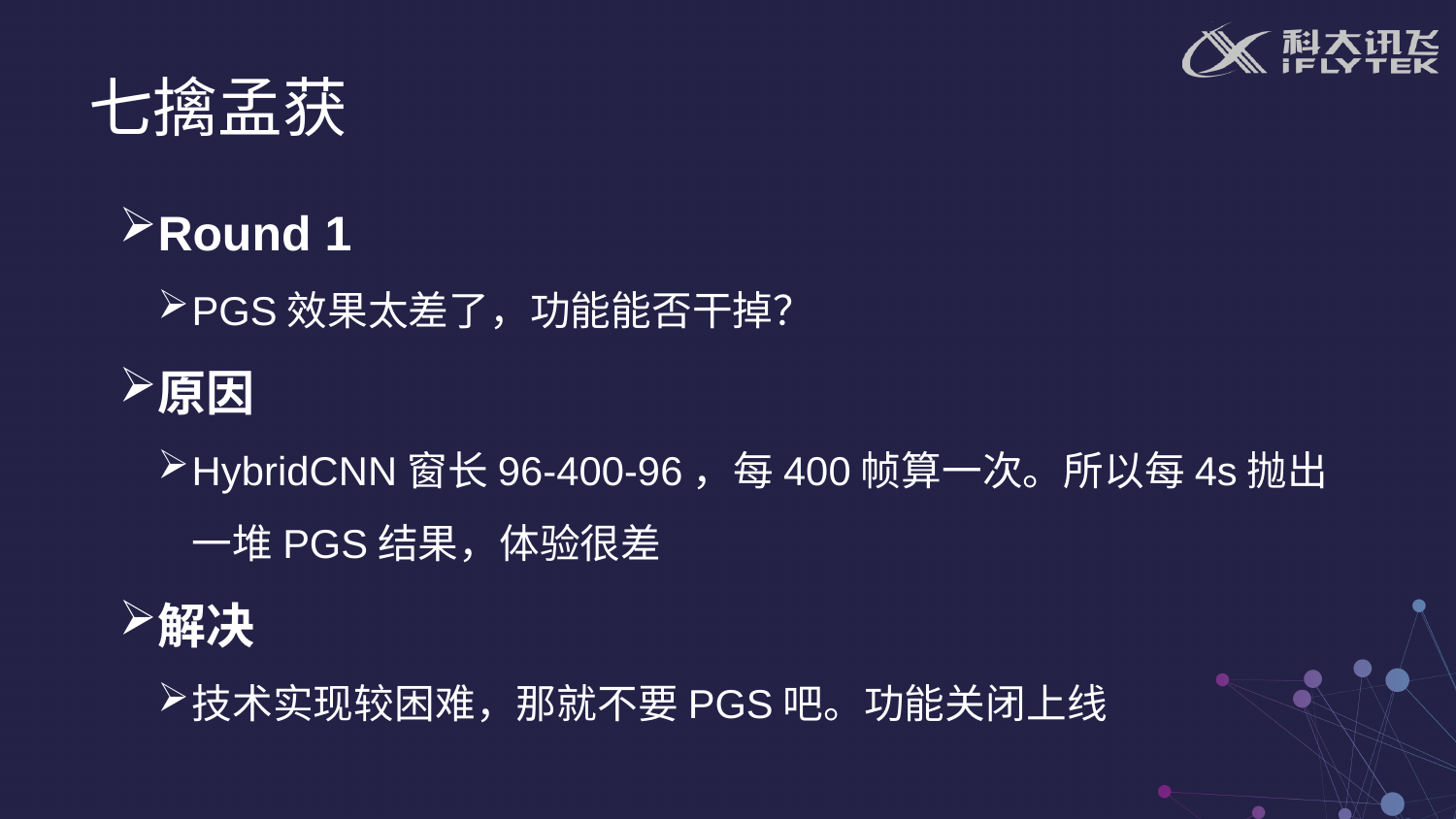

七擒孟获
Round 1
PGS效果太差了，功能能否干掉？
原因
HybridCNN窗长96-400-96，每400帧算一次。所以每4s抛出一堆PGS结果，体验很差
解决
技术实现较困难，那就不要PGS吧。功能关闭上线